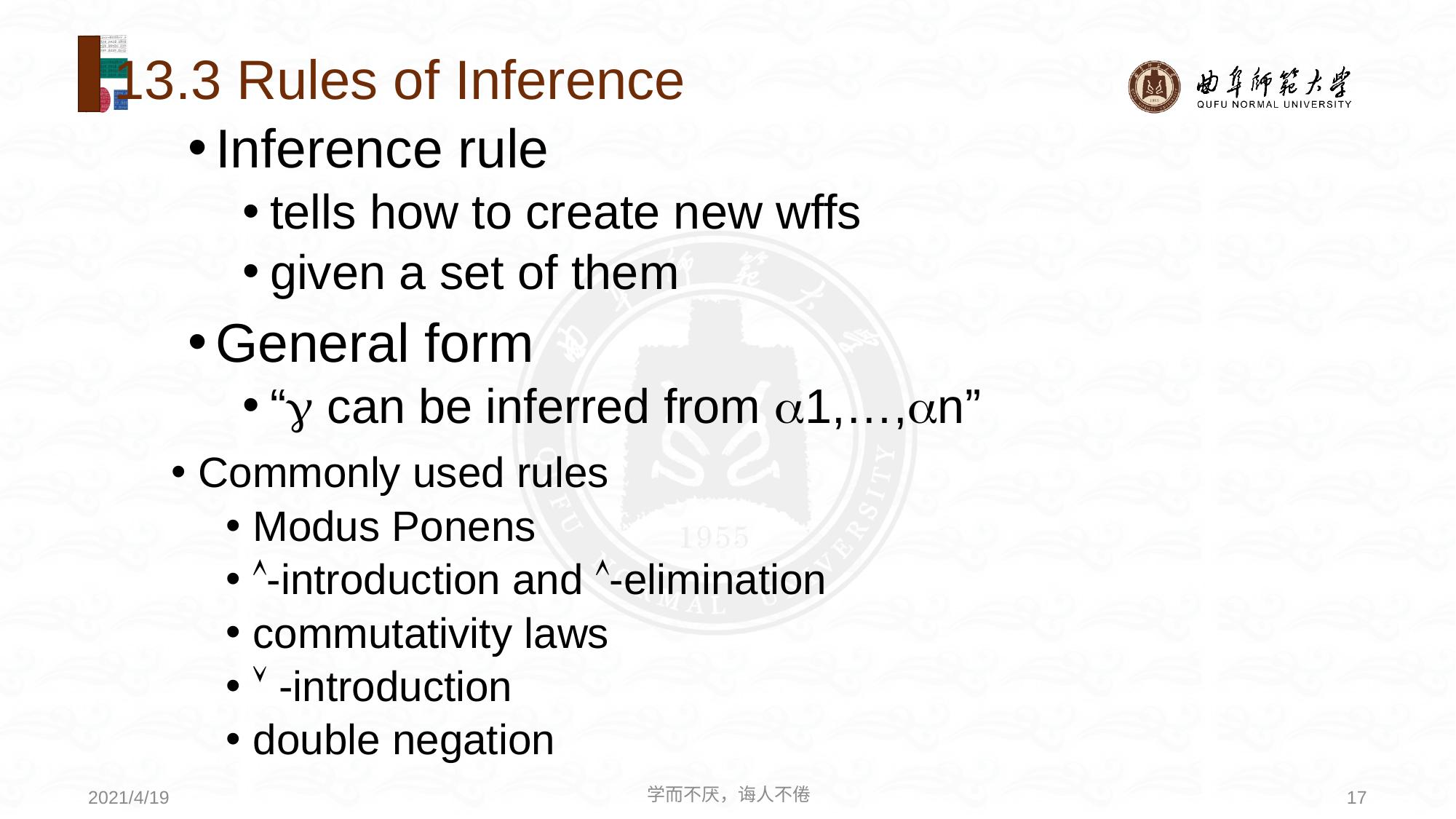

# 13.3 Rules of Inference
Inference rule
tells how to create new wffs
given a set of them
General form
“γ can be inferred from α1,…,αn”
Commonly used rules
Modus Ponens
∧-introduction and ∧-elimination
commutativity laws
∨ -introduction
double negation
学而不厌，诲人不倦
17
2021/4/19